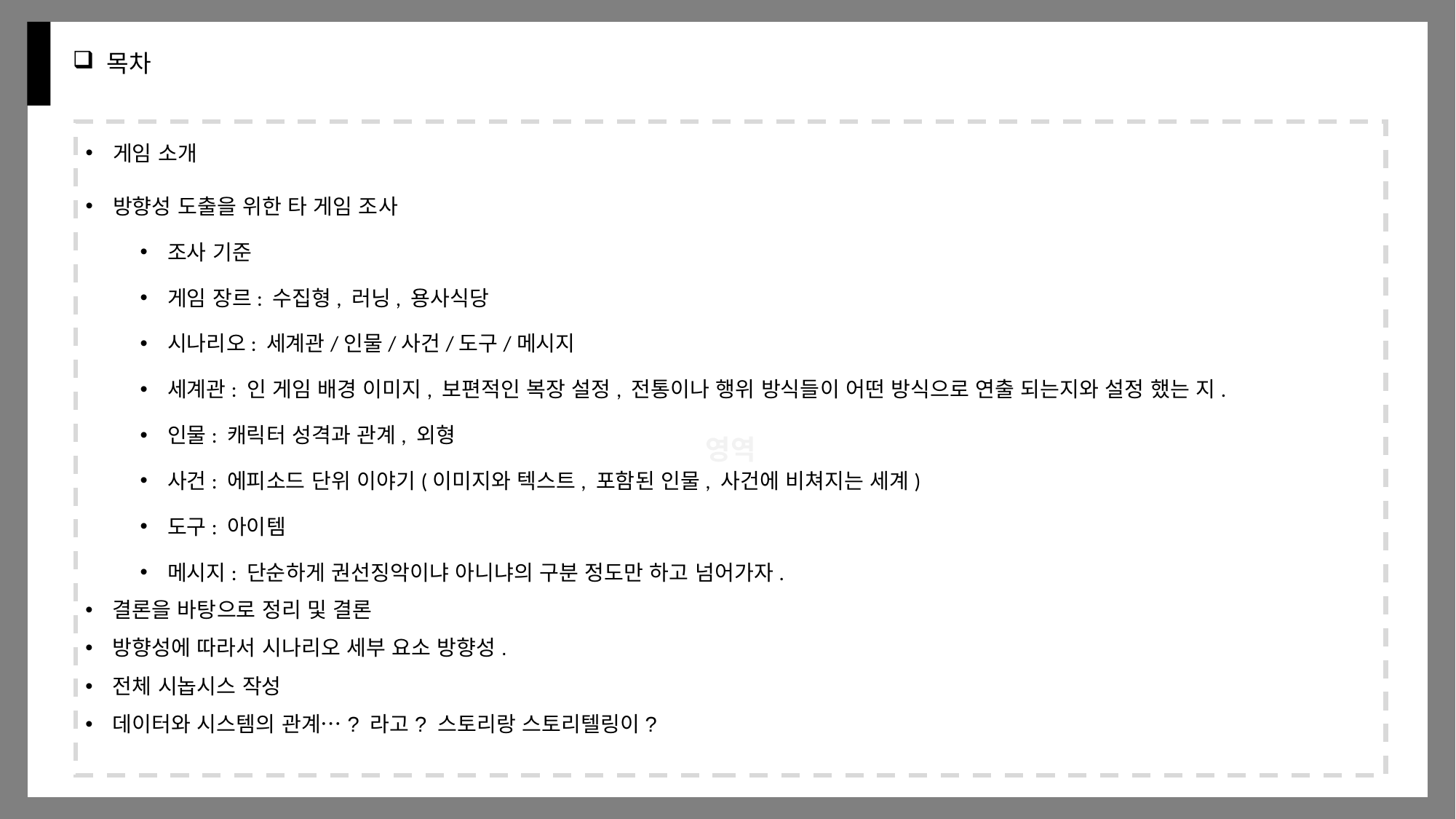

# 목차
게임 소개
방향성 도출을 위한 타 게임 조사
조사 기준
게임 장르: 수집형, 러닝, 용사식당
시나리오: 세계관/인물/사건/도구/메시지
세계관: 인 게임 배경 이미지, 보편적인 복장 설정, 전통이나 행위 방식들이 어떤 방식으로 연출 되는지와 설정 했는 지.
인물: 캐릭터 성격과 관계, 외형
사건: 에피소드 단위 이야기(이미지와 텍스트, 포함된 인물, 사건에 비쳐지는 세계)
도구: 아이템
메시지: 단순하게 권선징악이냐 아니냐의 구분 정도만 하고 넘어가자.

결론을 바탕으로 정리 및 결론
방향성에 따라서 시나리오 세부 요소 방향성.
전체 시놉시스 작성
데이터와 시스템의 관계…? 라고? 스토리랑 스토리텔링이?